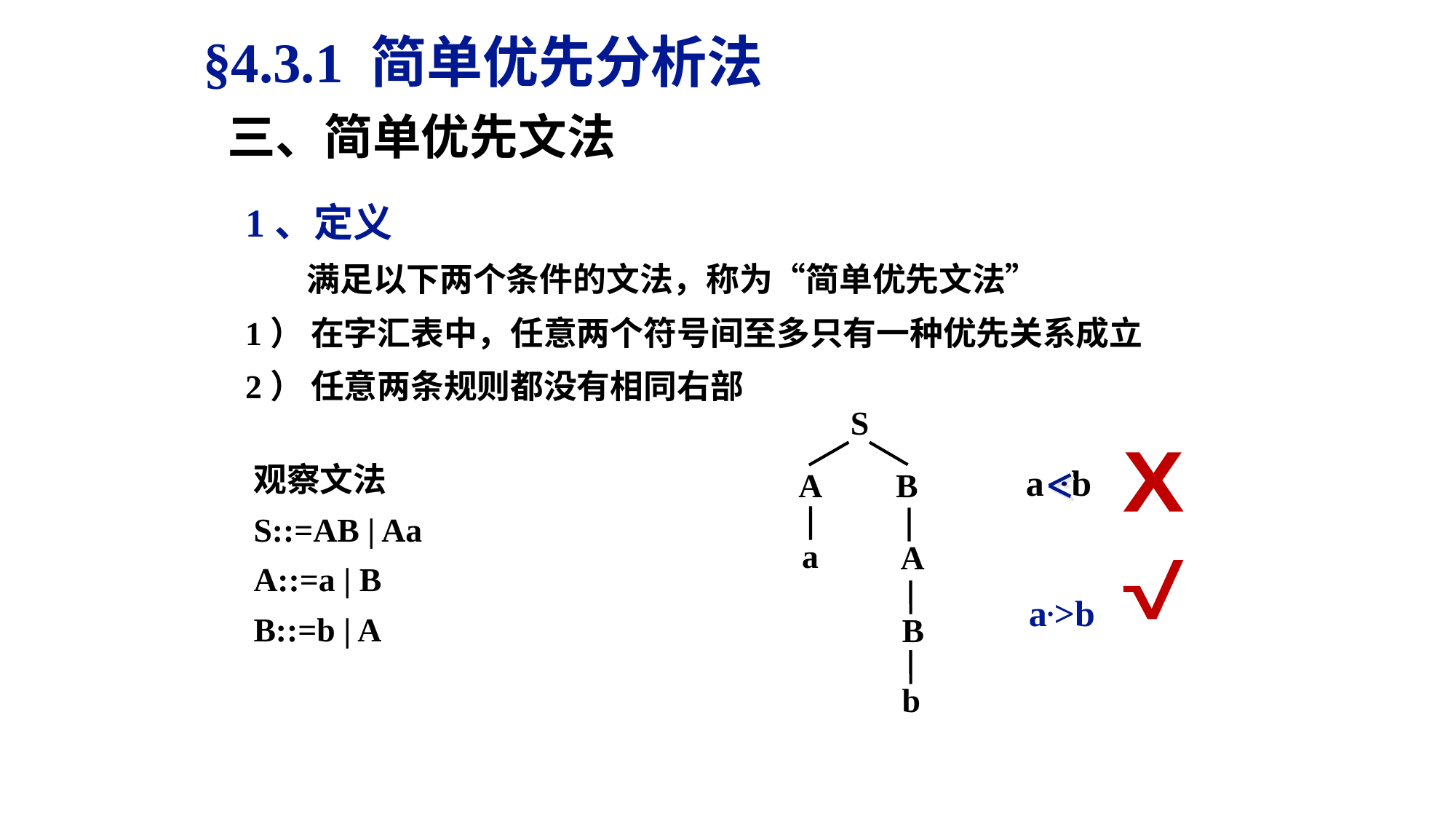

§4.3.1 简单优先分析法
三、简单优先文法
1、定义
       满足以下两个条件的文法，称为“简单优先文法”
1） 在字汇表中，任意两个符号间至多只有一种优先关系成立
2） 任意两条规则都没有相同右部
S

观察文法
S::=AB | Aa
A::=a | B
B::=b | A
X
a   b
A         B

a
A
√
a.>b

B

b